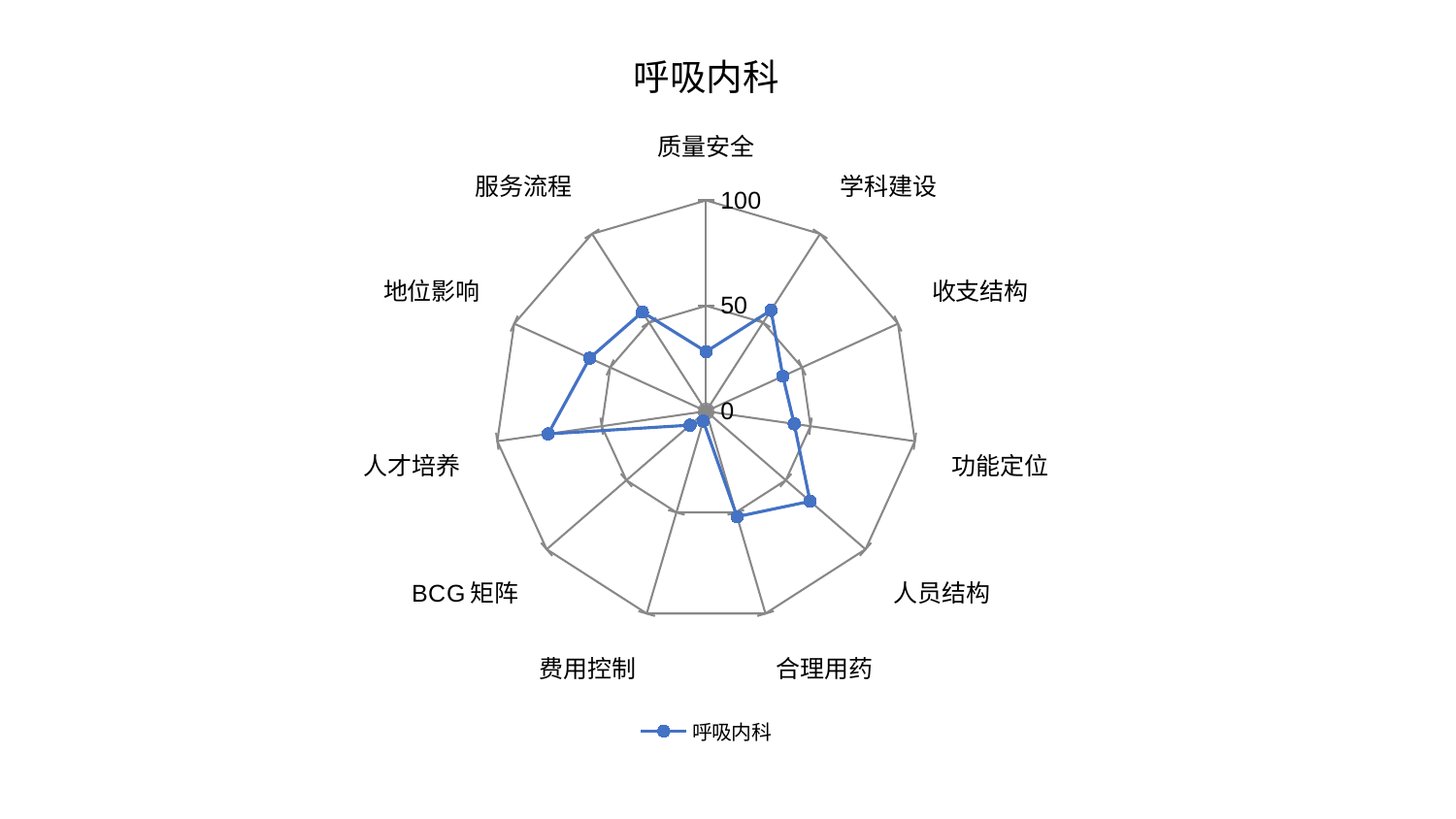

### Chart: 呼吸内科

| Category | 呼吸内科 |
|---|---|
| 质量安全 | 28.27286524184409 |
| 学科建设 | 56.91085503356451 |
| 收支结构 | 40.01037796719541 |
| 功能定位 | 42.210967071881 |
| 人员结构 | 65.25144232049696 |
| 合理用药 | 52.136443008345736 |
| 费用控制 | 4.843222419238926 |
| BCG矩阵 | 10.11795230927706 |
| 人才培养 | 75.66609034169288 |
| 地位影响 | 60.67274514797297 |
| 服务流程 | 55.91426322802941 |
156